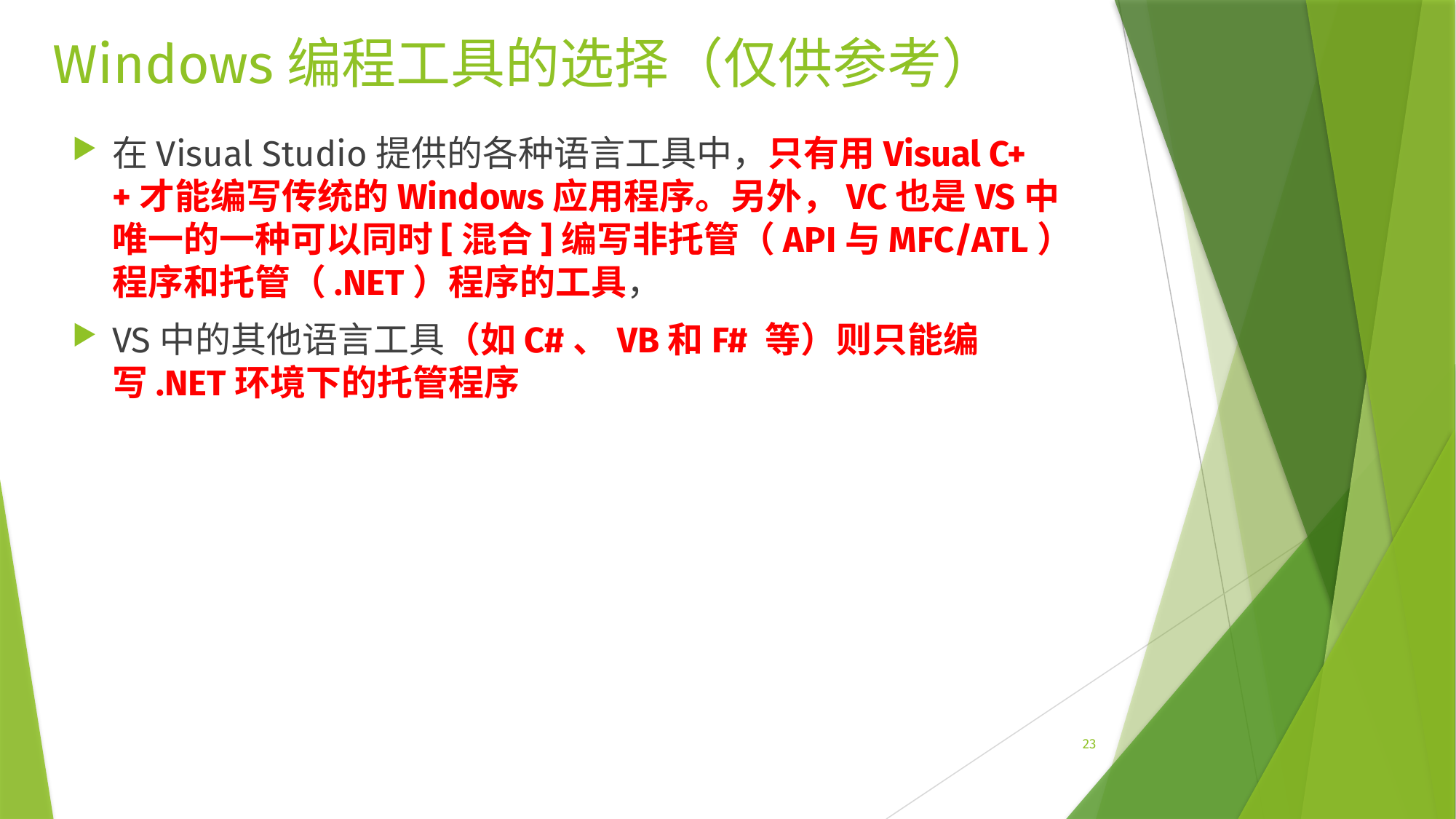

# Windows编程工具的选择（仅供参考）
在Visual Studio提供的各种语言工具中，只有用Visual C++才能编写传统的Windows应用程序。另外，VC也是VS中唯一的一种可以同时[混合]编写非托管（API与MFC/ATL）程序和托管（.NET）程序的工具，
VS中的其他语言工具（如C#、VB和F# 等）则只能编写.NET环境下的托管程序
23